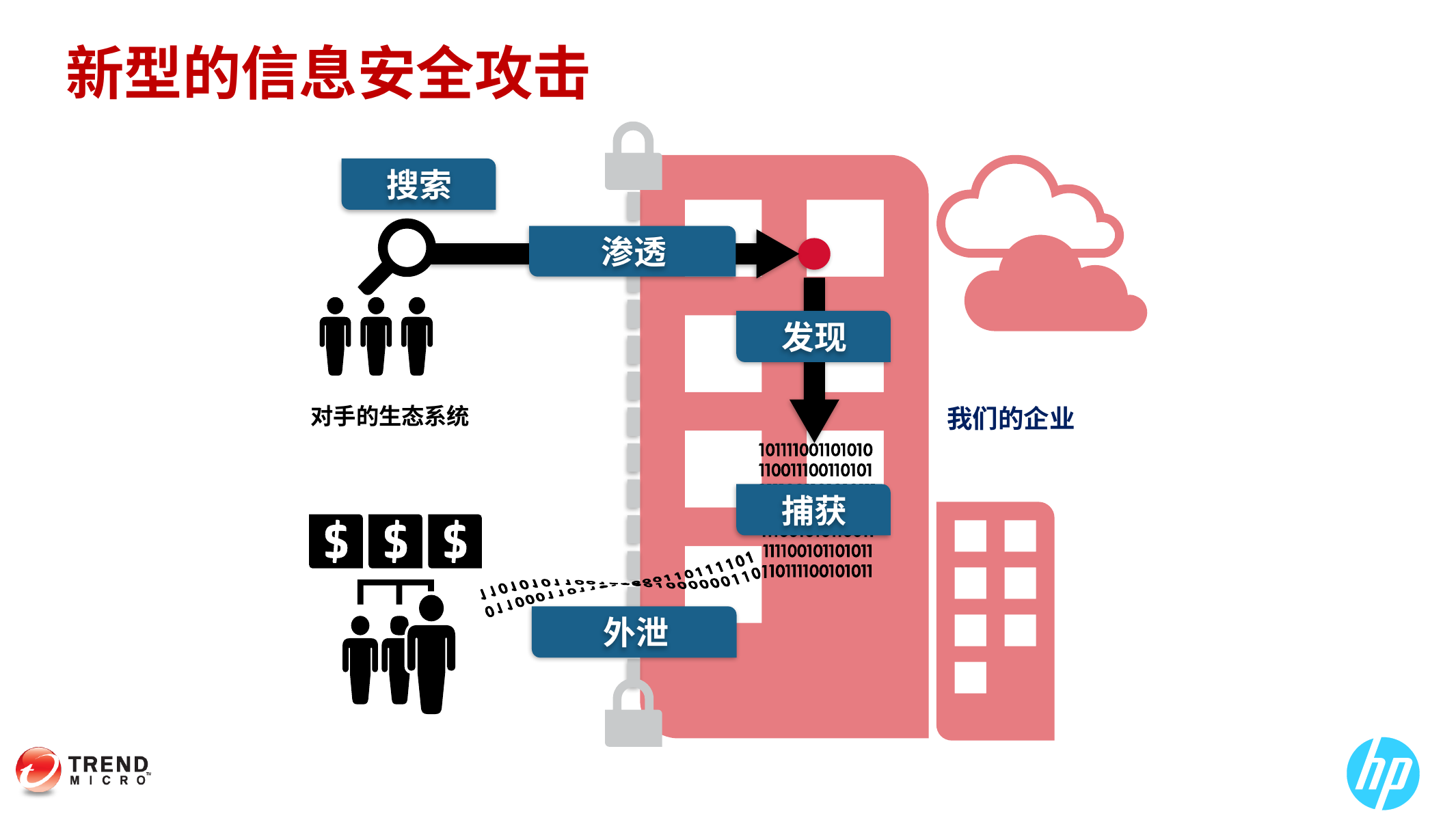

# 新型的信息安全攻击

搜索

渗透

发现

我们的企业
对手的生态系统

捕获

外泄